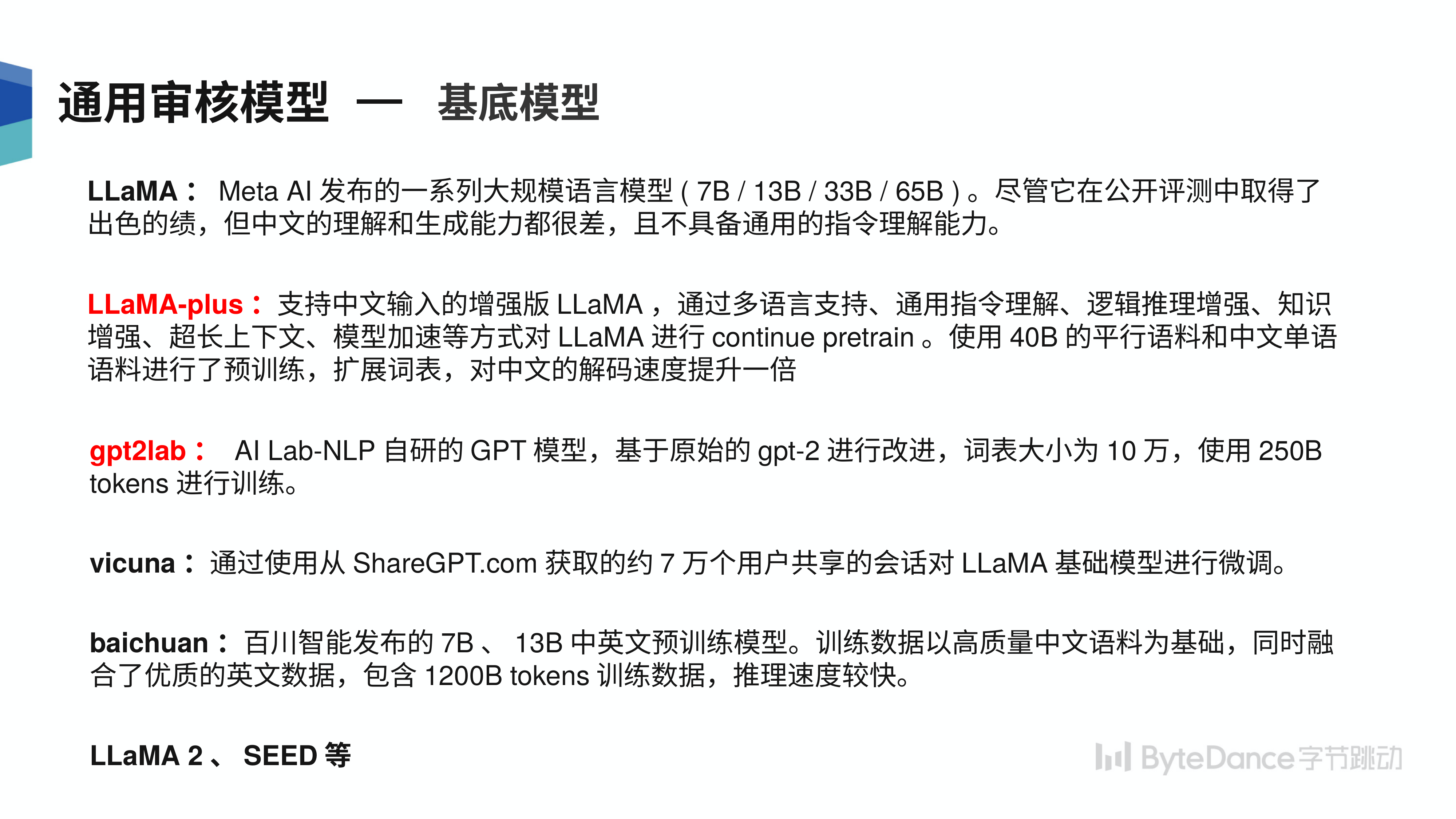

基底模型
通用审核模型
LLaMA：Meta AI发布的一系列大规模语言模型( 7B / 13B / 33B / 65B )。尽管它在公开评测中取得了出色的绩，但中文的理解和生成能力都很差，且不具备通用的指令理解能力。
LLaMA-plus：支持中文输入的增强版LLaMA，通过多语言支持、通用指令理解、逻辑推理增强、知识增强、超长上下文、模型加速等方式对LLaMA进行continue pretrain。使用40B的平行语料和中文单语语料进行了预训练，扩展词表，对中文的解码速度提升一倍
gpt2lab： AI Lab-NLP自研的GPT模型，基于原始的gpt-2进行改进，词表大小为10万，使用250B tokens进行训练。
vicuna：通过使用从ShareGPT.com获取的约7万个用户共享的会话对LLaMA基础模型进行微调。
baichuan：百川智能发布的7B、13B中英文预训练模型。训练数据以高质量中文语料为基础，同时融合了优质的英文数据，包含1200B tokens训练数据，推理速度较快。
LLaMA 2、SEED等